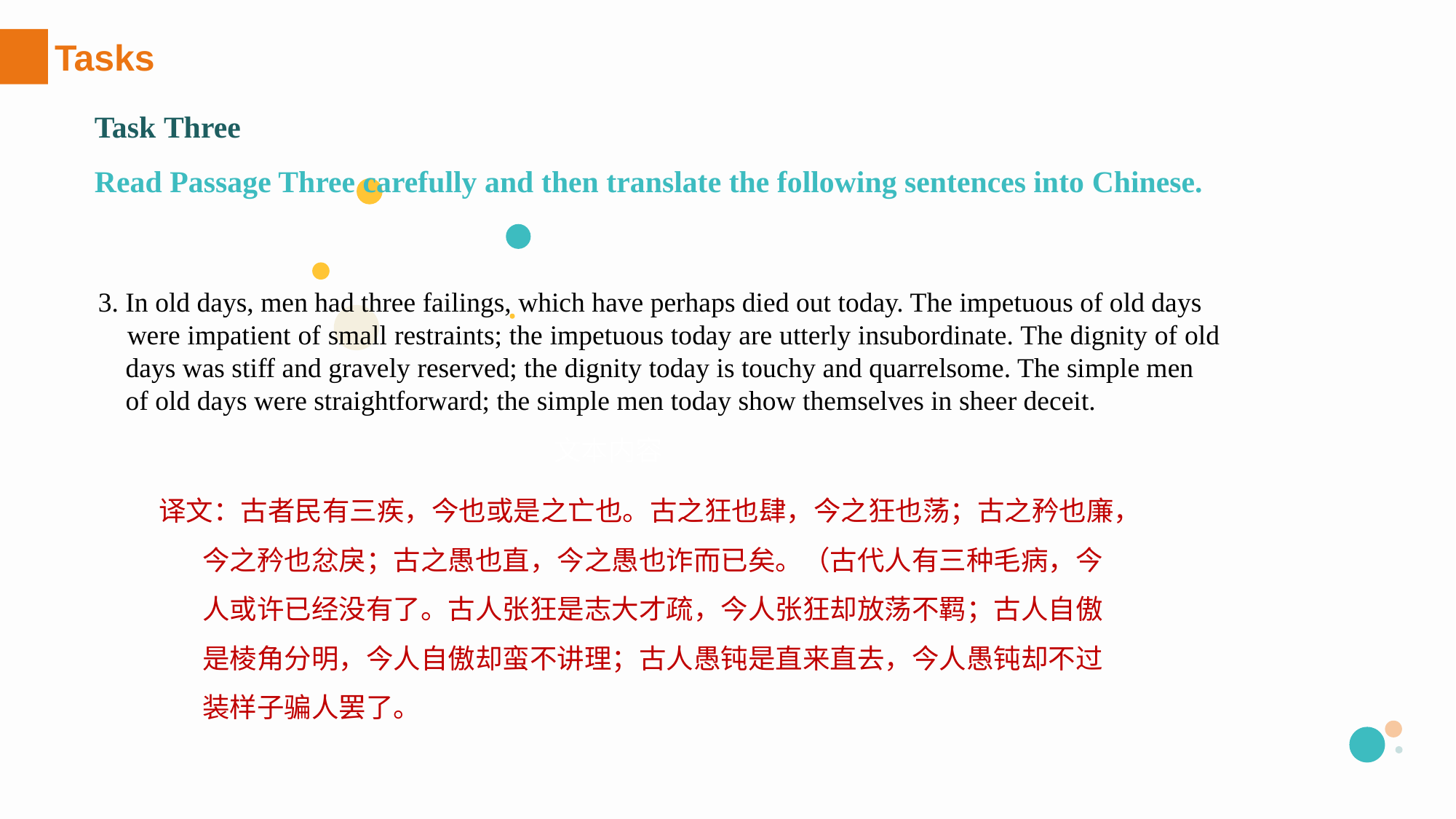

Tasks
Task Three
Read Passage Three carefully and then translate the following sentences into Chinese.

3. In old days, men had three failings, which have perhaps died out today. The impetuous of old days
    were impatient of small restraints; the impetuous today are utterly insubordinate. The dignity of old
    days was stiff and gravely reserved; the dignity today is touchy and quarrelsome. The simple men
    of old days were straightforward; the simple men today show themselves in sheer deceit.

文本内容
译文：古者民有三疾，今也或是之亡也。古之狂也肆，今之狂也荡；古之矜也廉，
      今之矜也忿戾；古之愚也直，今之愚也诈而已矣。（古代人有三种毛病，今
      人或许已经没有了。古人张狂是志大才疏，今人张狂却放荡不羁；古人自傲
      是棱角分明，今人自傲却蛮不讲理；古人愚钝是直来直去，今人愚钝却不过
      装样子骗人罢了。